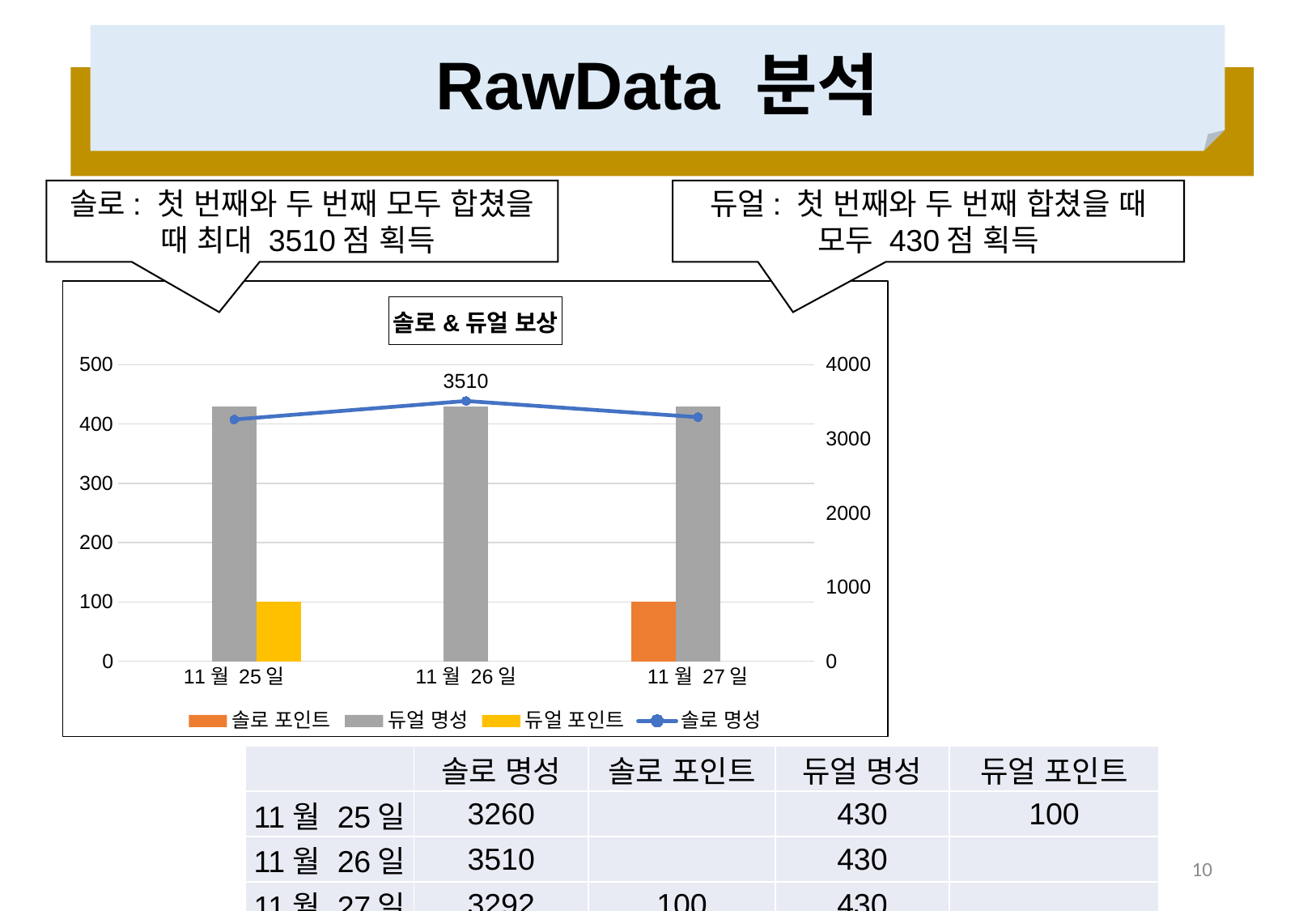

# RawData 분석
솔로: 첫 번째와 두 번째 모두 합쳤을 때 최대 3510점 획득
듀얼: 첫 번째와 두 번째 합쳤을 때 모두 430점 획득

### Chart: 솔로&듀얼 보상

| Category | 솔로 포인트 | 듀얼 명성 | 듀얼 포인트 | 솔로 명성 |
|---|---|---|---|---|
| 44890 | None | 430.0 | 100.0 | 3260.0 |
| 44891 | None | 430.0 | None | 3510.0 |
| 44892 | 100.0 | 430.0 | None | 3292.0 |
|  | 솔로 명성 | 솔로 포인트 | 듀얼 명성 | 듀얼 포인트 |
| --- | --- | --- | --- | --- |
| 11월 25일 | 3260 |  | 430 | 100 |
| 11월 26일 | 3510 |  | 430 |  |
| 11월 27일 | 3292 | 100 | 430 |  |
10